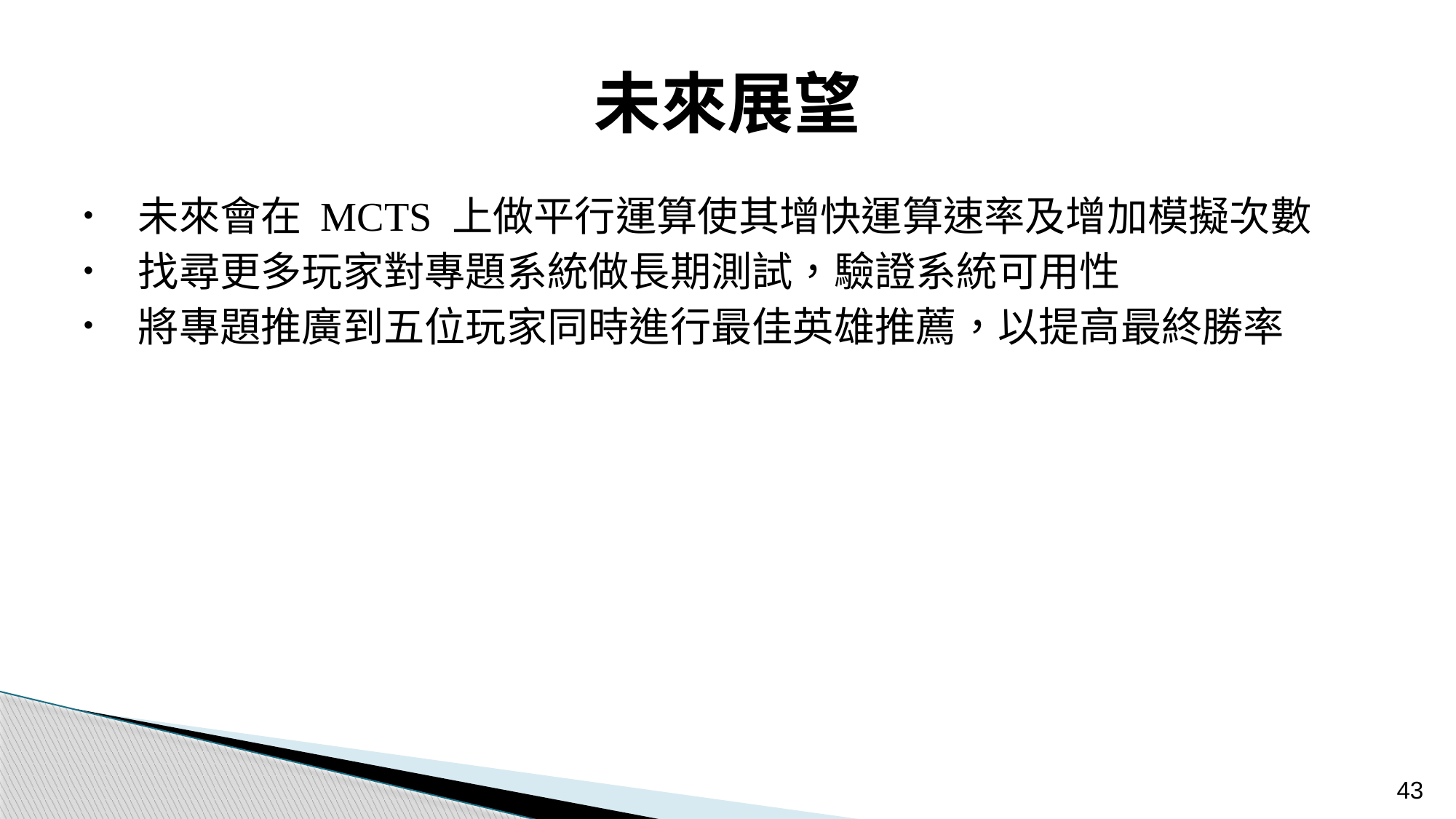

# 未來展望
未來會在 MCTS 上做平行運算使其增快運算速率及增加模擬次數
找尋更多玩家對專題系統做長期測試，驗證系統可用性
將專題推廣到五位玩家同時進行最佳英雄推薦，以提高最終勝率

43